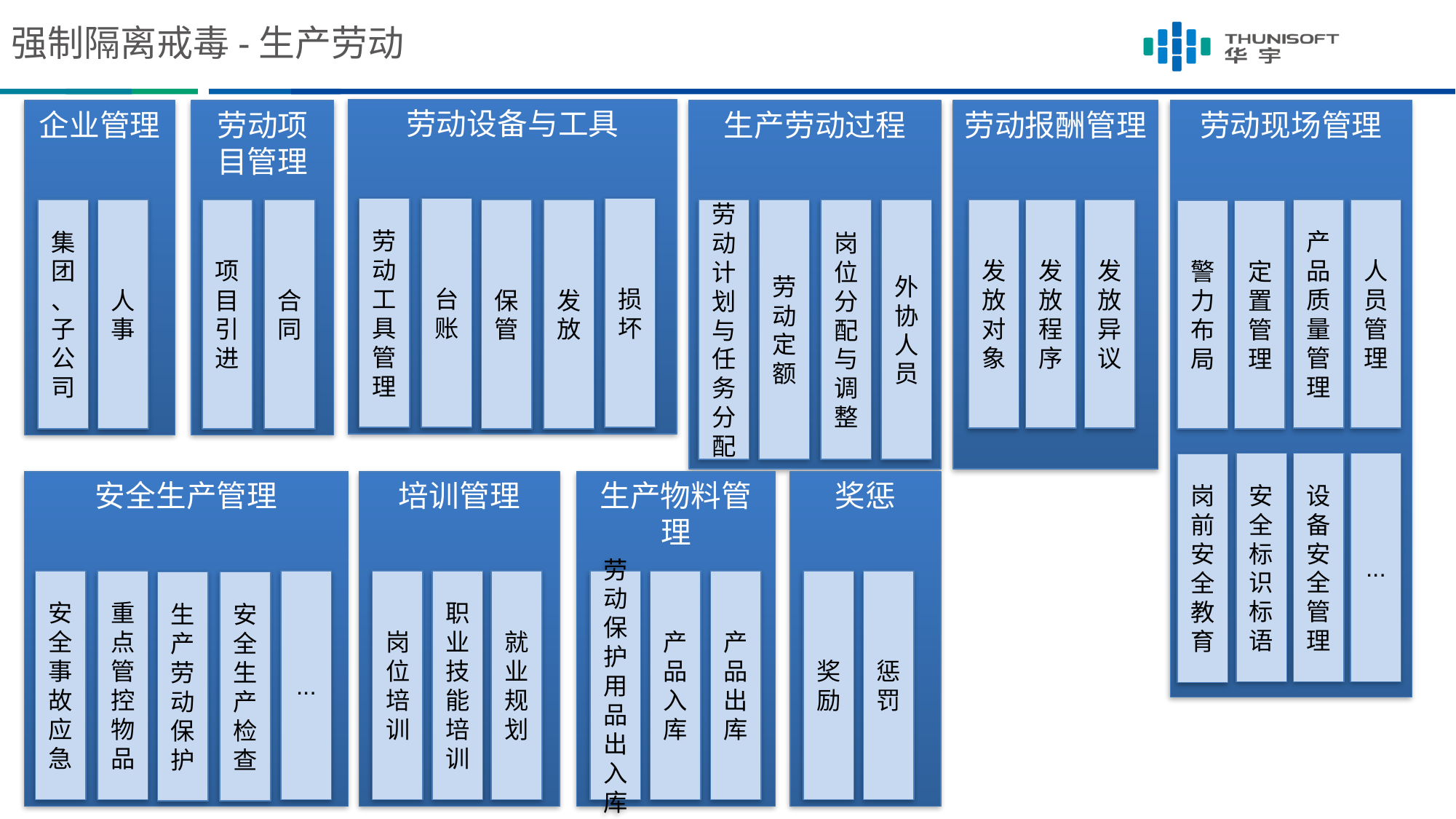

# 强制隔离戒毒-生产劳动
劳动设备与工具
企业管理
劳动项目管理
生产劳动过程
劳动报酬管理
劳动现场管理
劳动工具管理
台账
损坏
项目引进
合同
劳动计划与任务分配
劳动定额
岗位分配与调整
发放对象
发放
程序
发放异议
产品质量管理
人员管理
集团
、子公司
人事
保管
发放
外协人员
警力布局
定置管理
安全标识标语
设备安全管理
...
岗前安全教育
安全生产管理
培训管理
生产物料管理
奖惩
安全事故应急
重点管控物品
...
就业规划
岗位培训
职业技能培训
劳动保护用品出入库
产品入库
产品出库
奖励
惩罚
生产劳动保护
安全生产检查

89